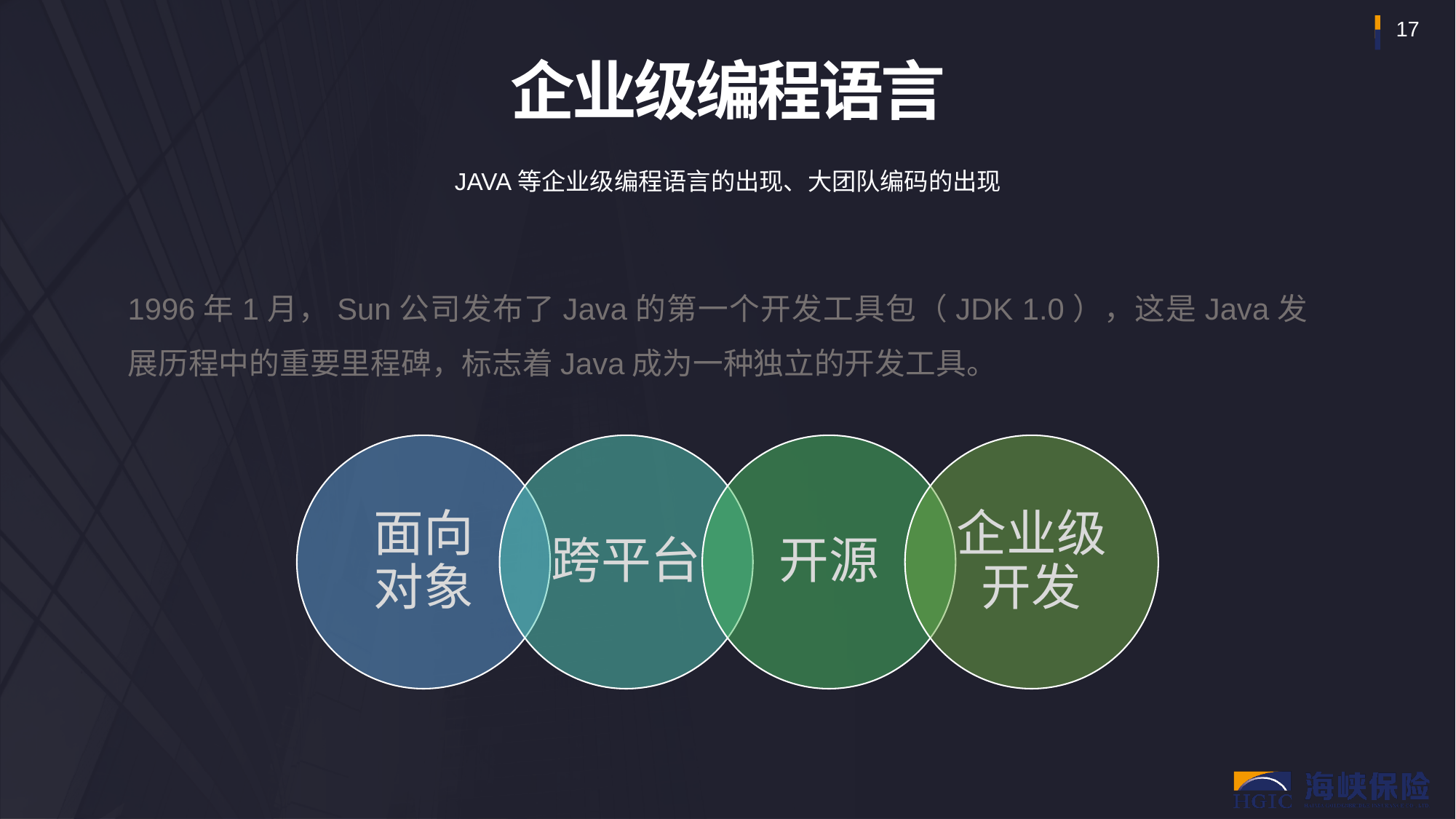

企业级编程语言
JAVA等企业级编程语言的出现、大团队编码的出现
1996年1月，Sun公司发布了Java的第一个开发工具包（JDK 1.0），这是Java发展历程中的重要里程碑，标志着Java成为一种独立的开发工具。
面向 对象
跨平台
开源
企业级开发